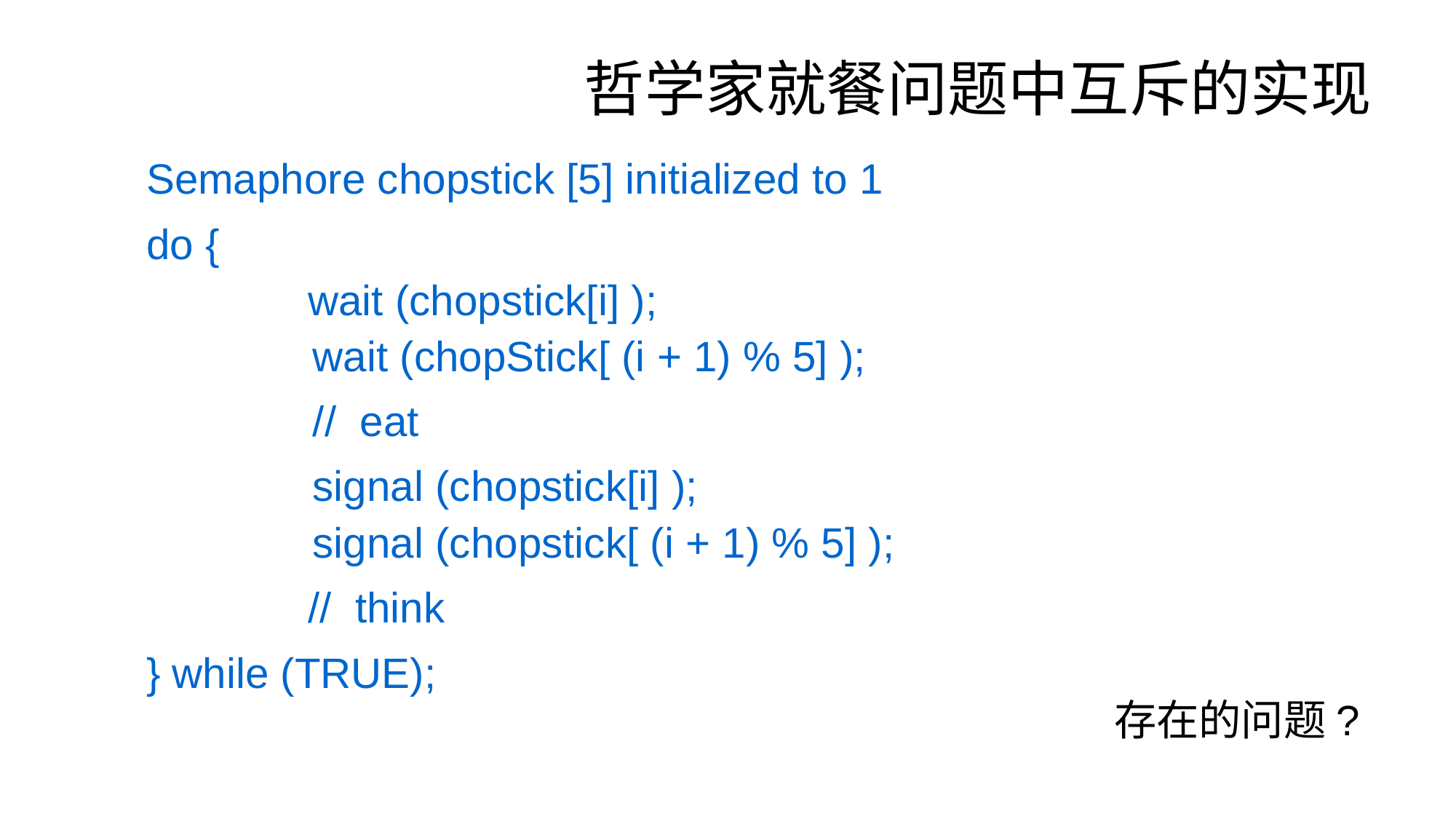

# 哲学家就餐问题中互斥的实现
Semaphore chopstick [5] initialized to 1
do {
     wait (chopstick[i] );
	  wait (chopStick[ (i + 1) % 5] );
	  //  eat
	  signal (chopstick[i] );
	  signal (chopstick[ (i + 1) % 5] );
     //  think
} while (TRUE);
存在的问题?